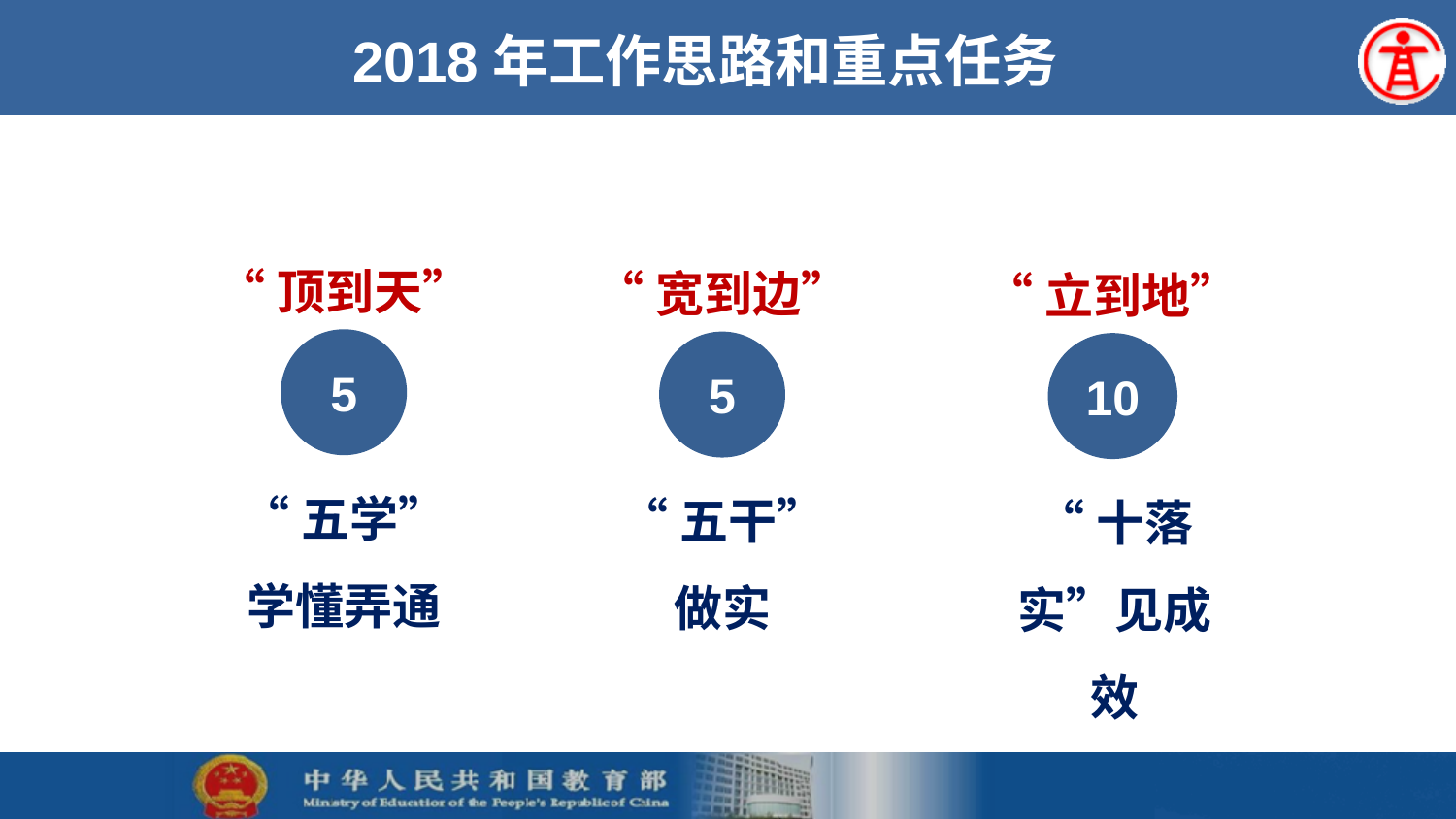

# 2018年工作思路和重点任务
“顶到天”
“宽到边”
“立到地”
5
5
10
“五学”
学懂弄通
“五干”做实
“十落实”见成效